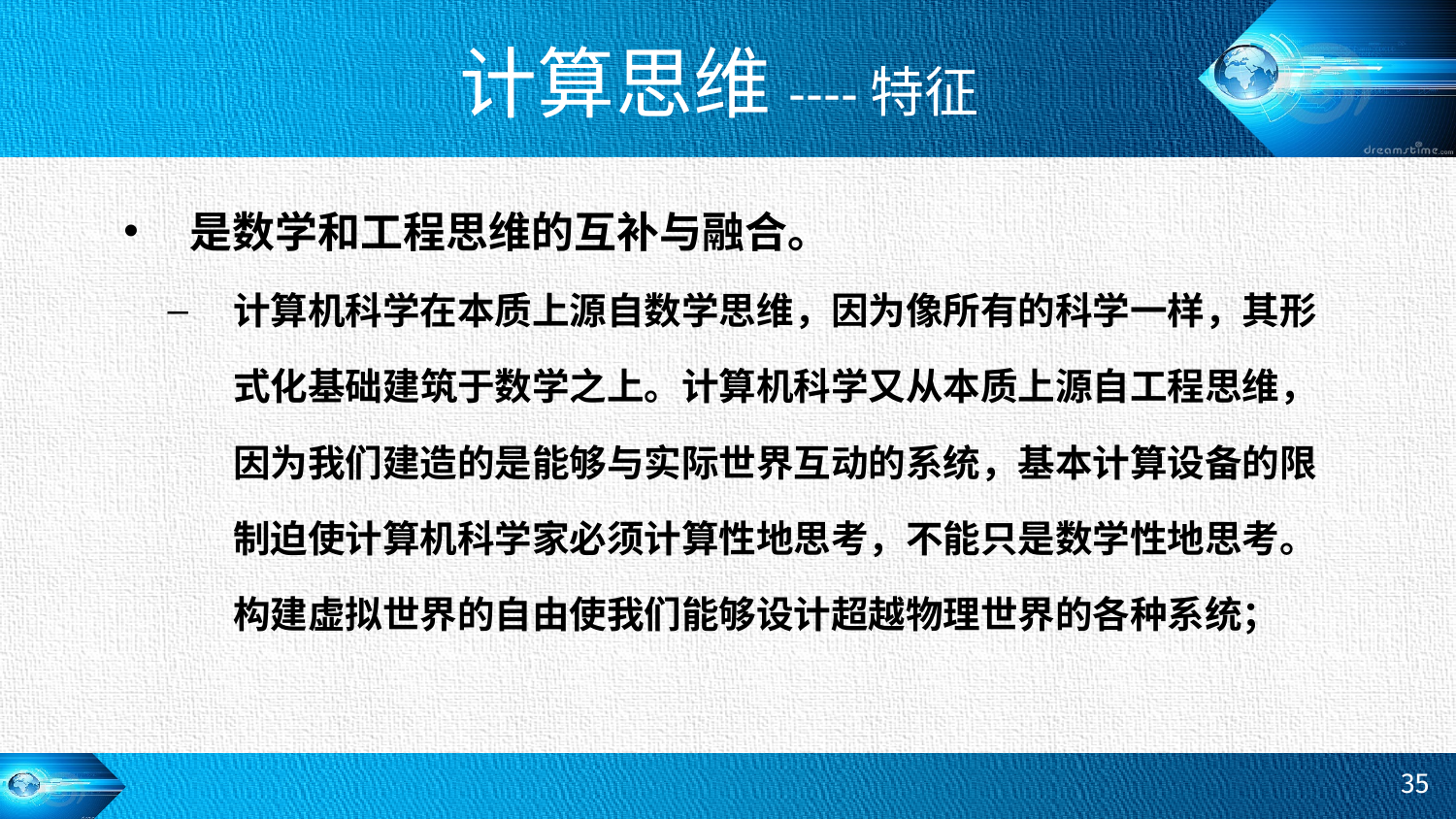

# 计算思维----特征
是数学和工程思维的互补与融合。
计算机科学在本质上源自数学思维，因为像所有的科学一样，其形式化基础建筑于数学之上。计算机科学又从本质上源自工程思维，因为我们建造的是能够与实际世界互动的系统，基本计算设备的限制迫使计算机科学家必须计算性地思考，不能只是数学性地思考。构建虚拟世界的自由使我们能够设计超越物理世界的各种系统；

35